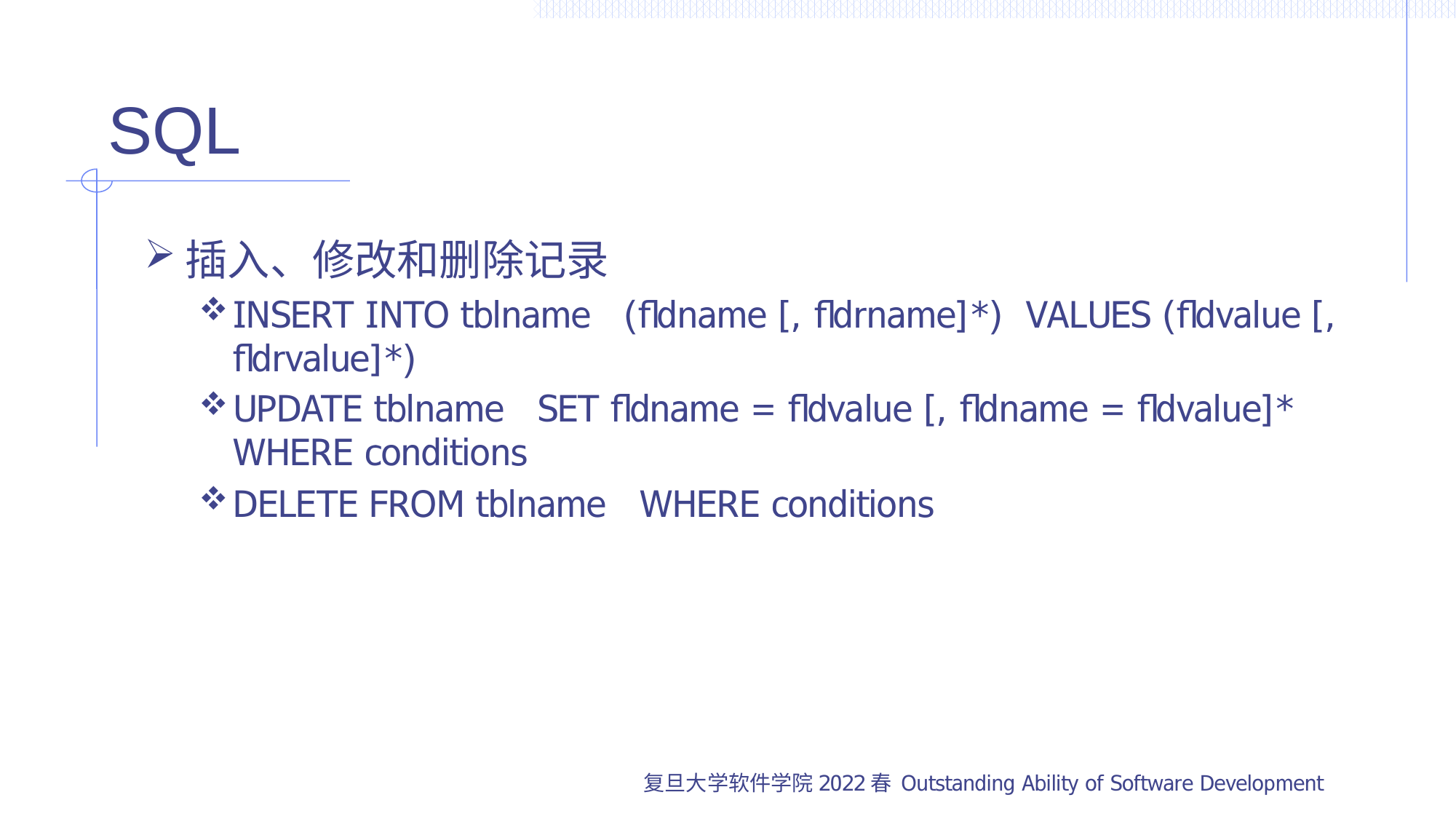

# SQL
插入、修改和删除记录
INSERT INTO tblname   (fldname [, fldrname]*)  VALUES (fldvalue [, fldrvalue]*)
UPDATE tblname   SET fldname = fldvalue [, fldname = fldvalue]*  WHERE conditions
DELETE FROM tblname   WHERE conditions